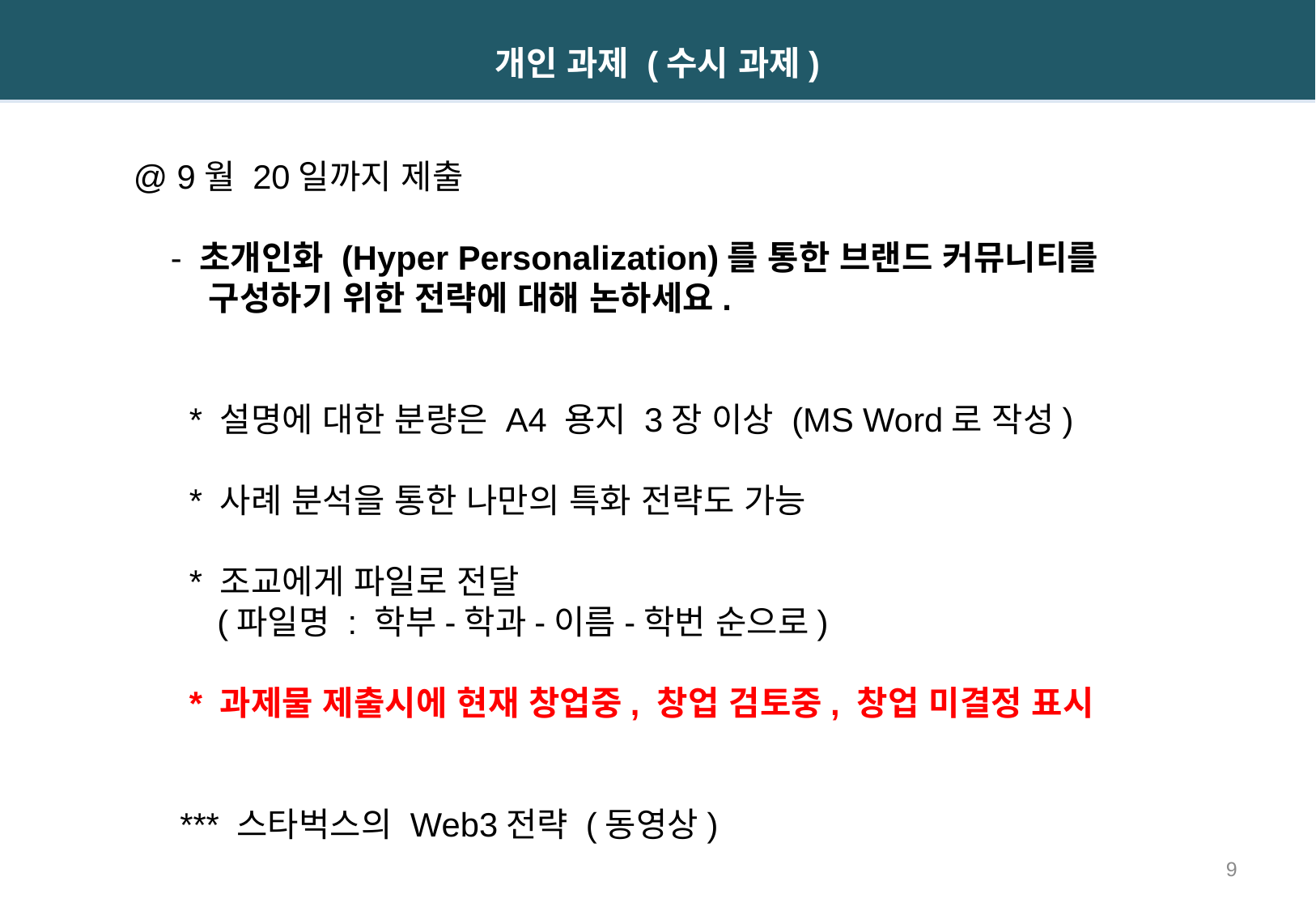

개인 과제 (수시 과제)
   @ 9월 20일까지 제출

       - 초개인화 (Hyper Personalization)를 통한 브랜드 커뮤니티를
          구성하기 위한 전략에 대해 논하세요.

         * 설명에 대한 분량은 A4 용지 3장 이상 (MS Word로 작성)

         * 사례 분석을 통한 나만의 특화 전략도 가능

         * 조교에게 파일로 전달
            (파일명 : 학부-학과-이름-학번 순으로)

         * 과제물 제출시에 현재 창업중, 창업 검토중, 창업 미결정 표시

        *** 스타벅스의 Web3전략 (동영상)

9